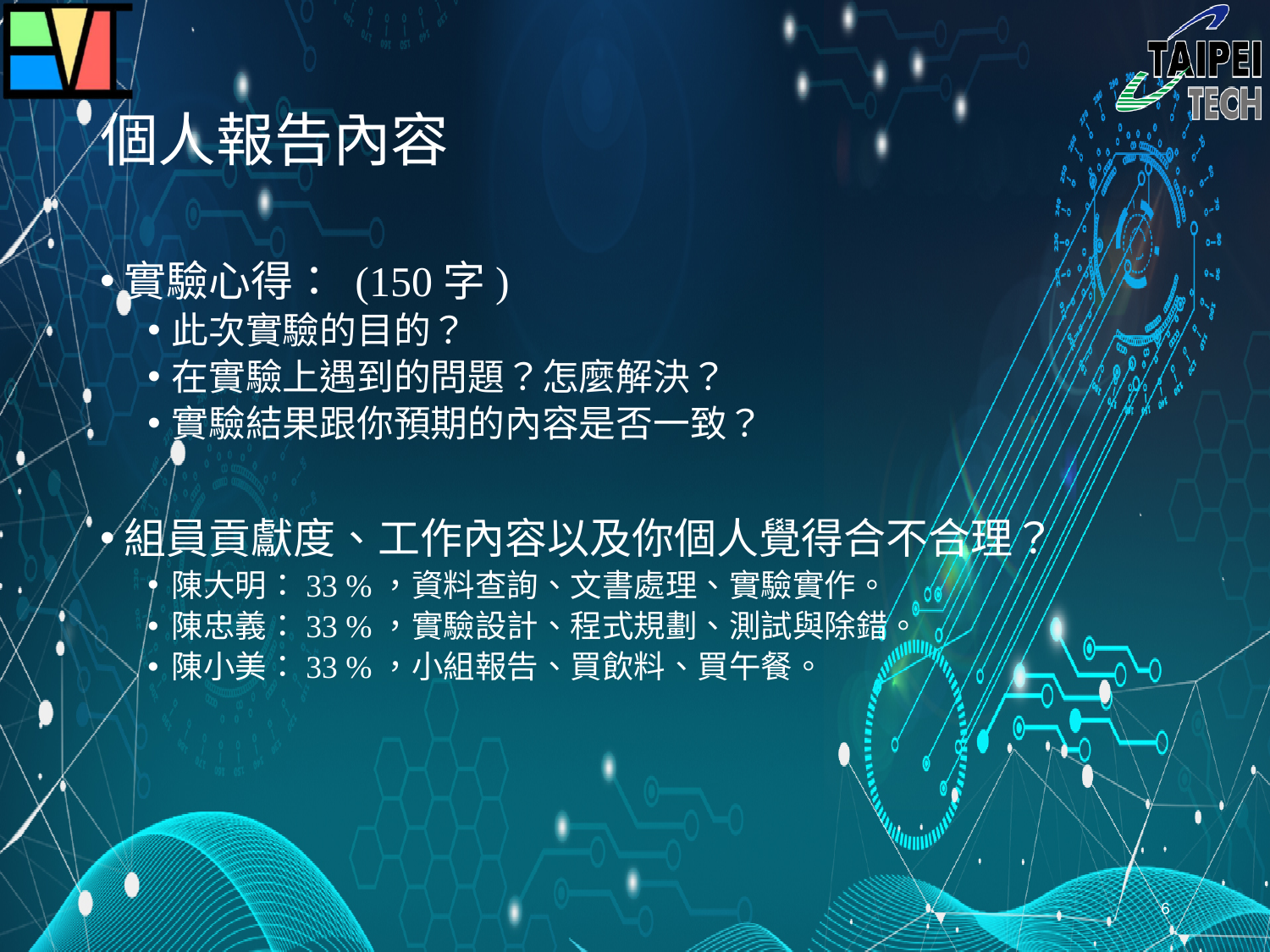

# 個人報告內容
實驗心得： (150字)
此次實驗的目的？
在實驗上遇到的問題？怎麼解決？
實驗結果跟你預期的內容是否一致？

組員貢獻度、工作內容以及你個人覺得合不合理？
陳大明：33 %，資料查詢、文書處理、實驗實作。
陳忠義：33 %，實驗設計、程式規劃、測試與除錯。
陳小美：33 %，小組報告、買飲料、買午餐。

6